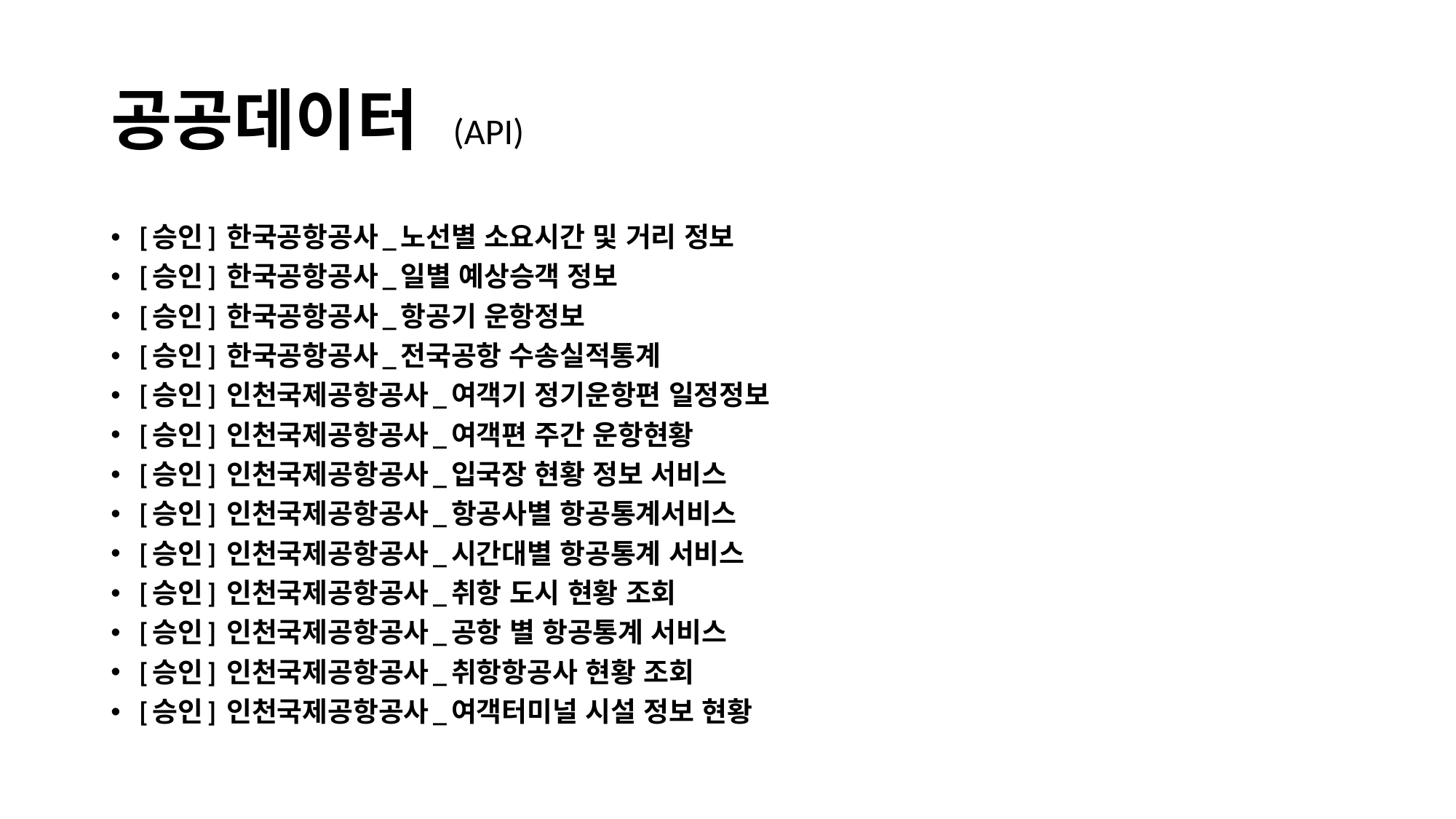

# 공공데이터 (API)
[승인] 한국공항공사_노선별 소요시간 및 거리 정보
[승인] 한국공항공사_일별 예상승객 정보
[승인] 한국공항공사_항공기 운항정보
[승인] 한국공항공사_전국공항 수송실적통계
[승인] 인천국제공항공사_여객기 정기운항편 일정정보
[승인] 인천국제공항공사_여객편 주간 운항현황
[승인] 인천국제공항공사_입국장 현황 정보 서비스
[승인] 인천국제공항공사_항공사별 항공통계서비스
[승인] 인천국제공항공사_시간대별 항공통계 서비스
[승인] 인천국제공항공사_취항 도시 현황 조회
[승인] 인천국제공항공사_공항 별 항공통계 서비스
[승인] 인천국제공항공사_취항항공사 현황 조회
[승인] 인천국제공항공사_여객터미널 시설 정보 현황